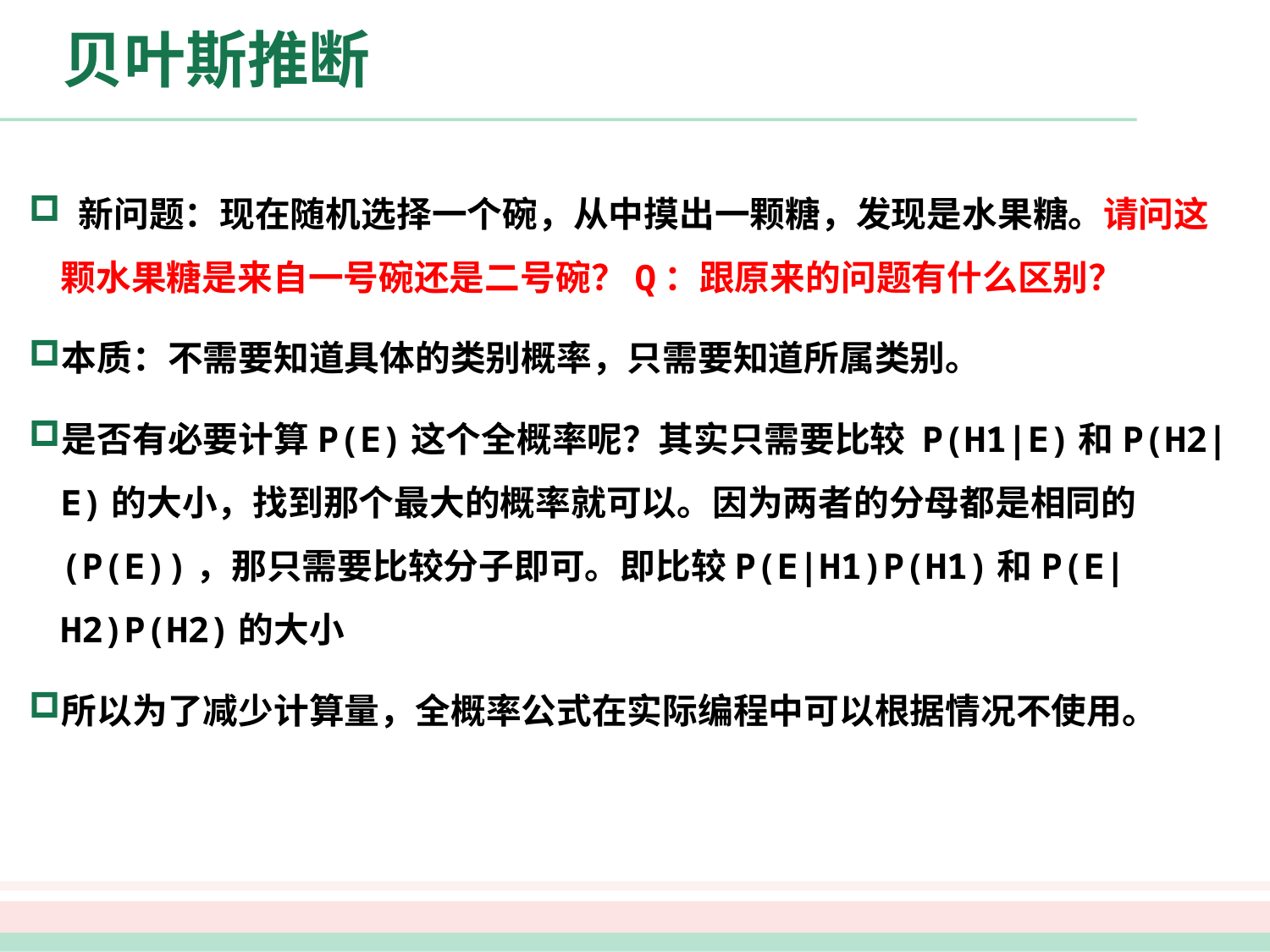

贝叶斯推断
 新问题：现在随机选择一个碗，从中摸出一颗糖，发现是水果糖。请问这颗水果糖是来自一号碗还是二号碗？Q：跟原来的问题有什么区别？
本质：不需要知道具体的类别概率，只需要知道所属类别。
是否有必要计算P(E)这个全概率呢？其实只需要比较 P(H1|E)和P(H2|E)的大小，找到那个最大的概率就可以。因为两者的分母都是相同的(P(E))，那只需要比较分子即可。即比较P(E|H1)P(H1)和P(E|H2)P(H2)的大小
所以为了减少计算量，全概率公式在实际编程中可以根据情况不使用。